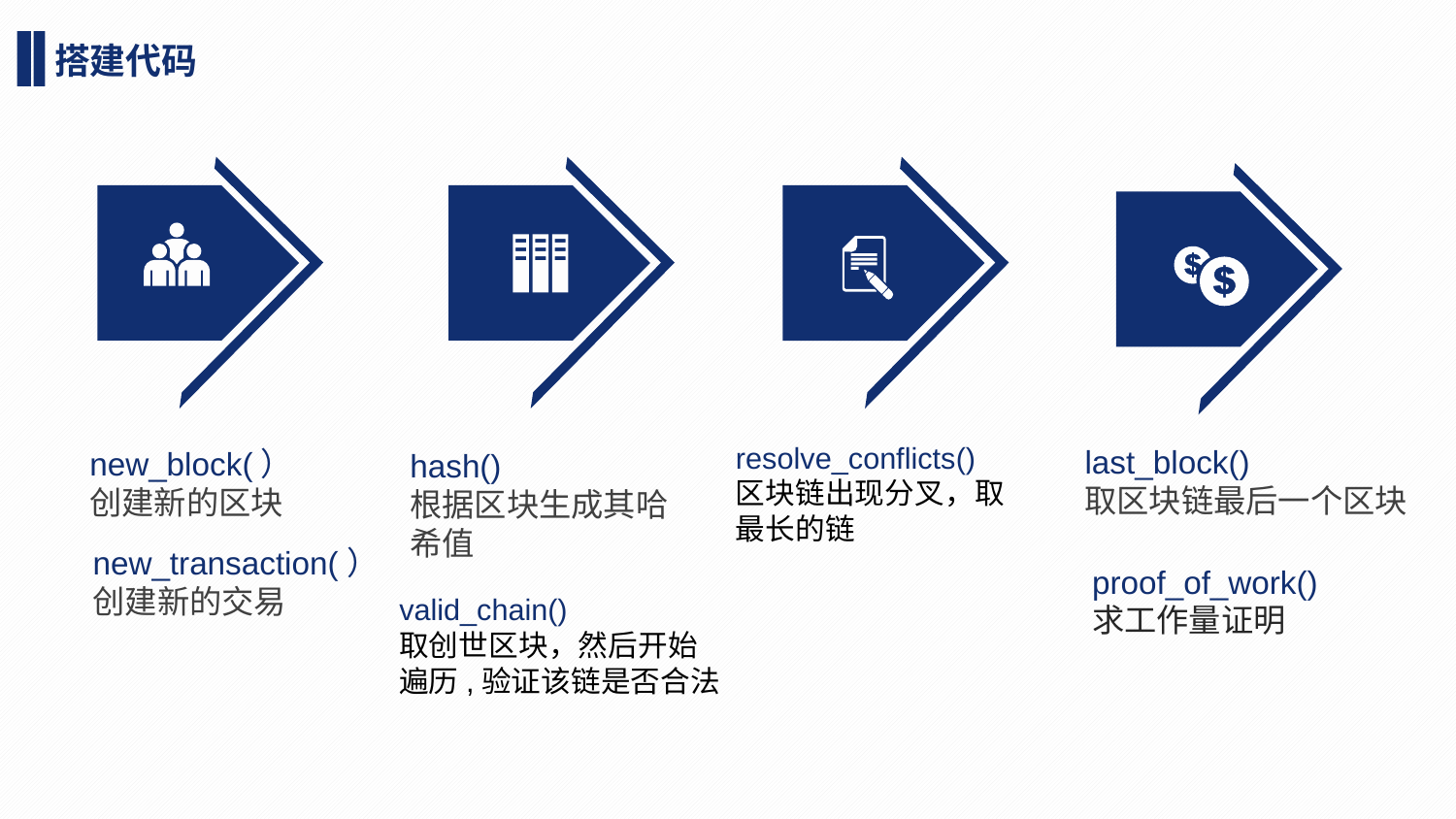

搭建代码

resolve_conflicts()
区块链出现分叉，取
最长的链
last_block()
取区块链最后一个区块

new_block(）
创建新的区块
hash()
根据区块生成其哈
希值
new_transaction(）
创建新的交易

proof_of_work()
求工作量证明
valid_chain()
取创世区块，然后开始
遍历,验证该链是否合法